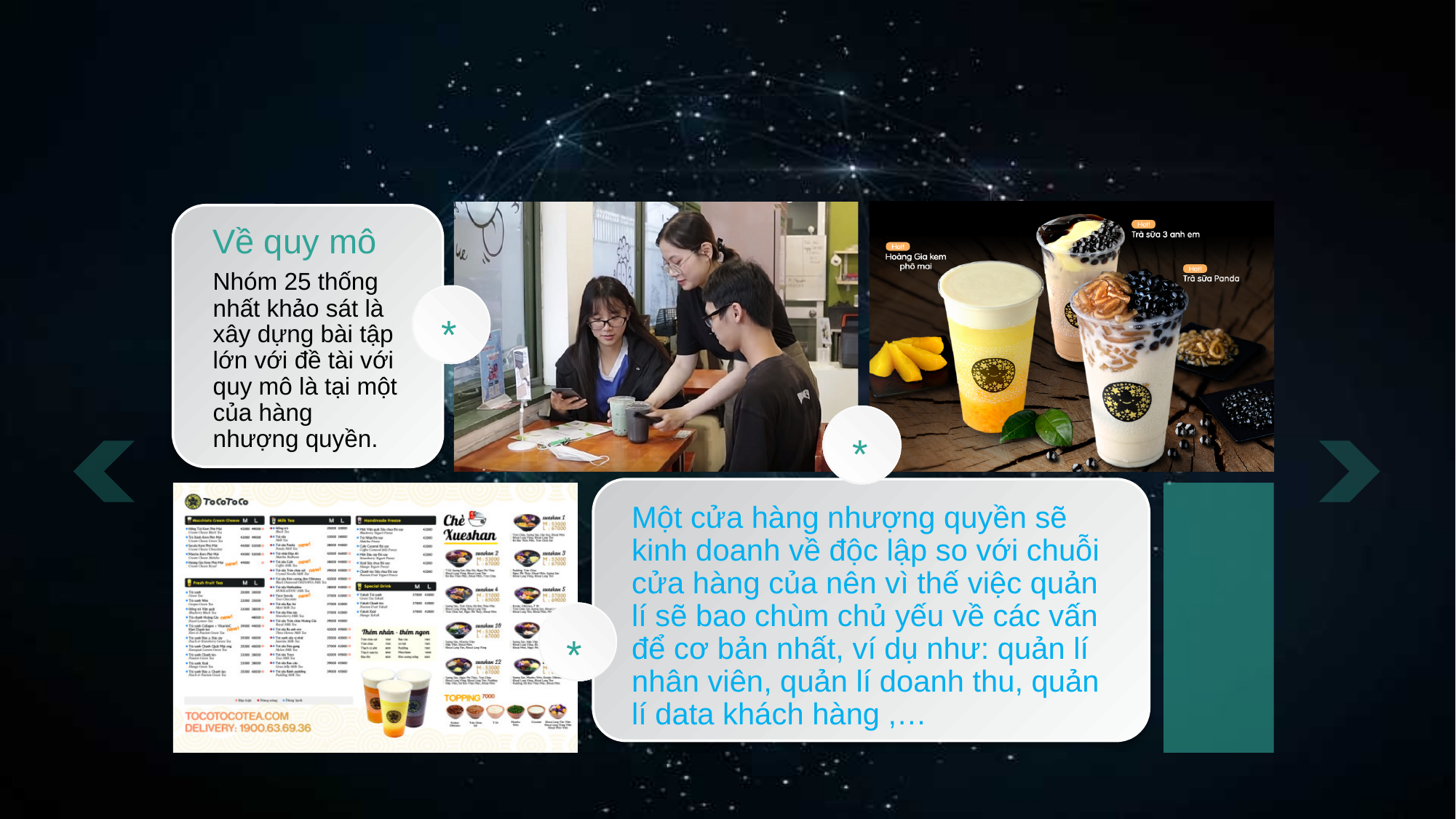

Về quy mô
Nhóm 25 thống nhất khảo sát là xây dựng bài tập lớn với đề tài với quy mô là tại một của hàng nhượng quyền.

*

*

Một cửa hàng nhượng quyền sẽ kinh doanh về độc lập so với chuỗi cửa hàng của nên vì thế việc quản lí sẽ bao chùm chủ yếu về các vấn để cơ bản nhất, ví dụ như: quản lí nhân viên, quản lí doanh thu, quản lí data khách hàng ,…

*
延迟符